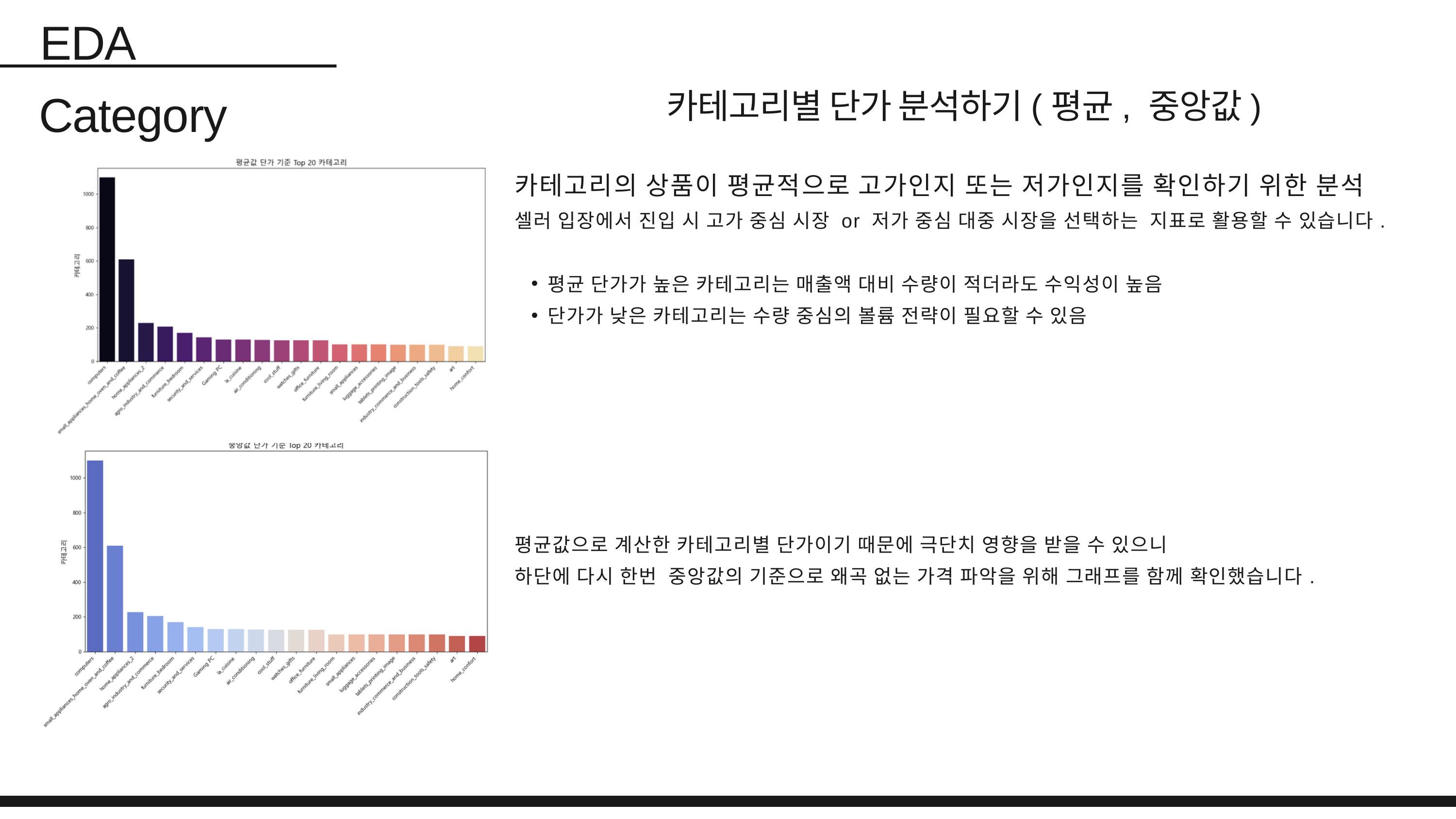

EDA

Category
카테고리별 단가 분석하기(평균, 중앙값)

카테고리의 상품이 평균적으로 고가인지 또는 저가인지를 확인하기 위한 분석
셀러 입장에서 진입 시 고가 중심 시장 or 저가 중심 대중 시장을 선택하는  지표로 활용할 수 있습니다.

평균 단가가 높은 카테고리는 매출액 대비 수량이 적더라도 수익성이 높음
단가가 낮은 카테고리는 수량 중심의 볼륨 전략이 필요할 수 있음

평균값으로 계산한 카테고리별 단가이기 때문에 극단치 영향을 받을 수 있으니
하단에 다시 한번  중앙값의 기준으로 왜곡 없는 가격 파악을 위해 그래프를 함께 확인했습니다.